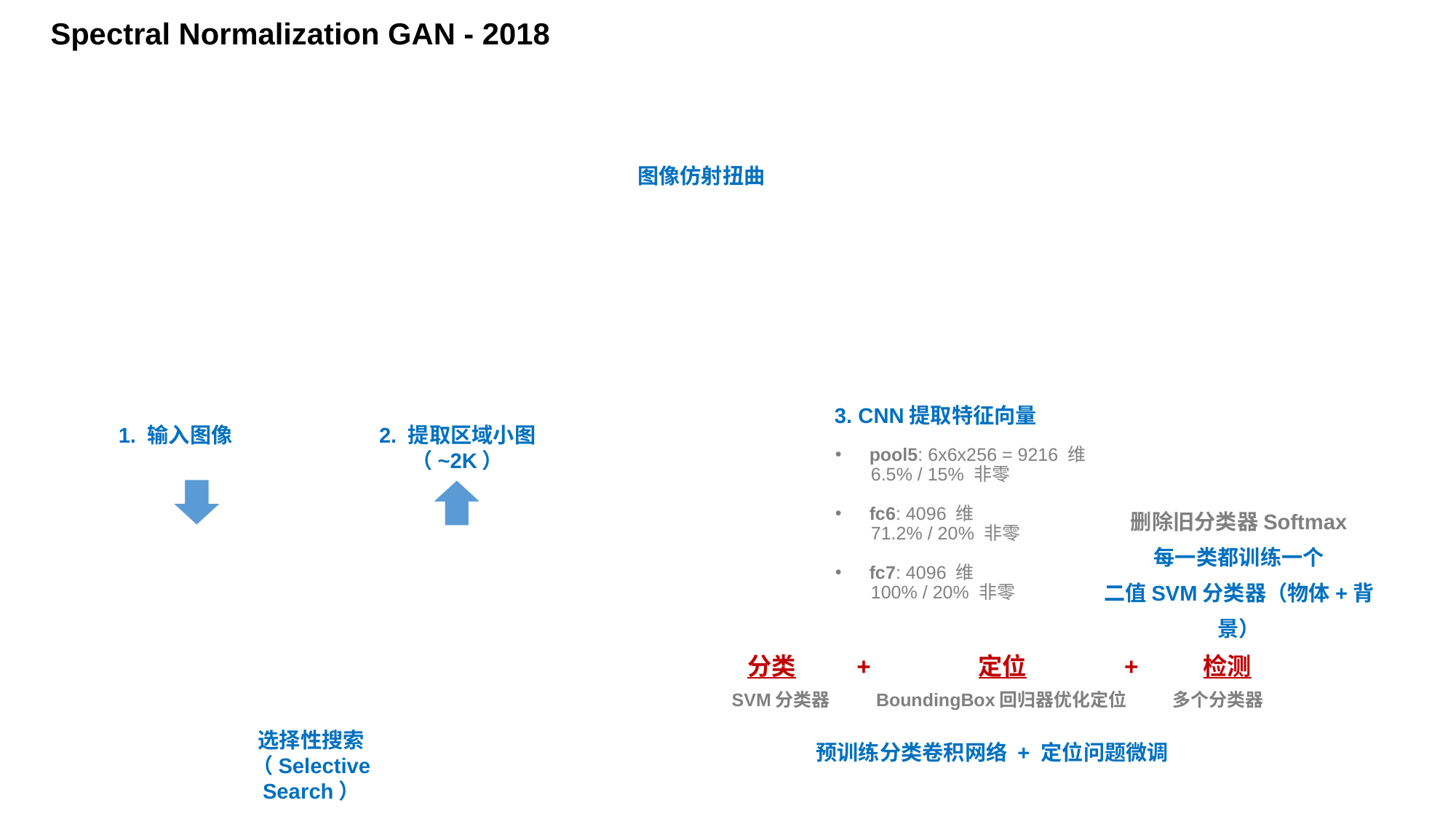

Spectral Normalization GAN - 2018
图像仿射扭曲
3. CNN提取特征向量
1. 输入图像
2. 提取区域小图（~2K）
pool5: 6x6x256 = 9216 维
       6.5% / 15% 非零

fc6: 4096 维
       71.2% / 20% 非零

fc7: 4096 维
       100% / 20% 非零

删除旧分类器Softmax
每一类都训练一个
二值SVM分类器（物体+背景）
分类    	+      	 定位 	        +  	  检测
SVM分类器          BoundingBox回归器优化定位 	 多个分类器
选择性搜索（Selective Search）
预训练分类卷积网络 + 定位问题微调